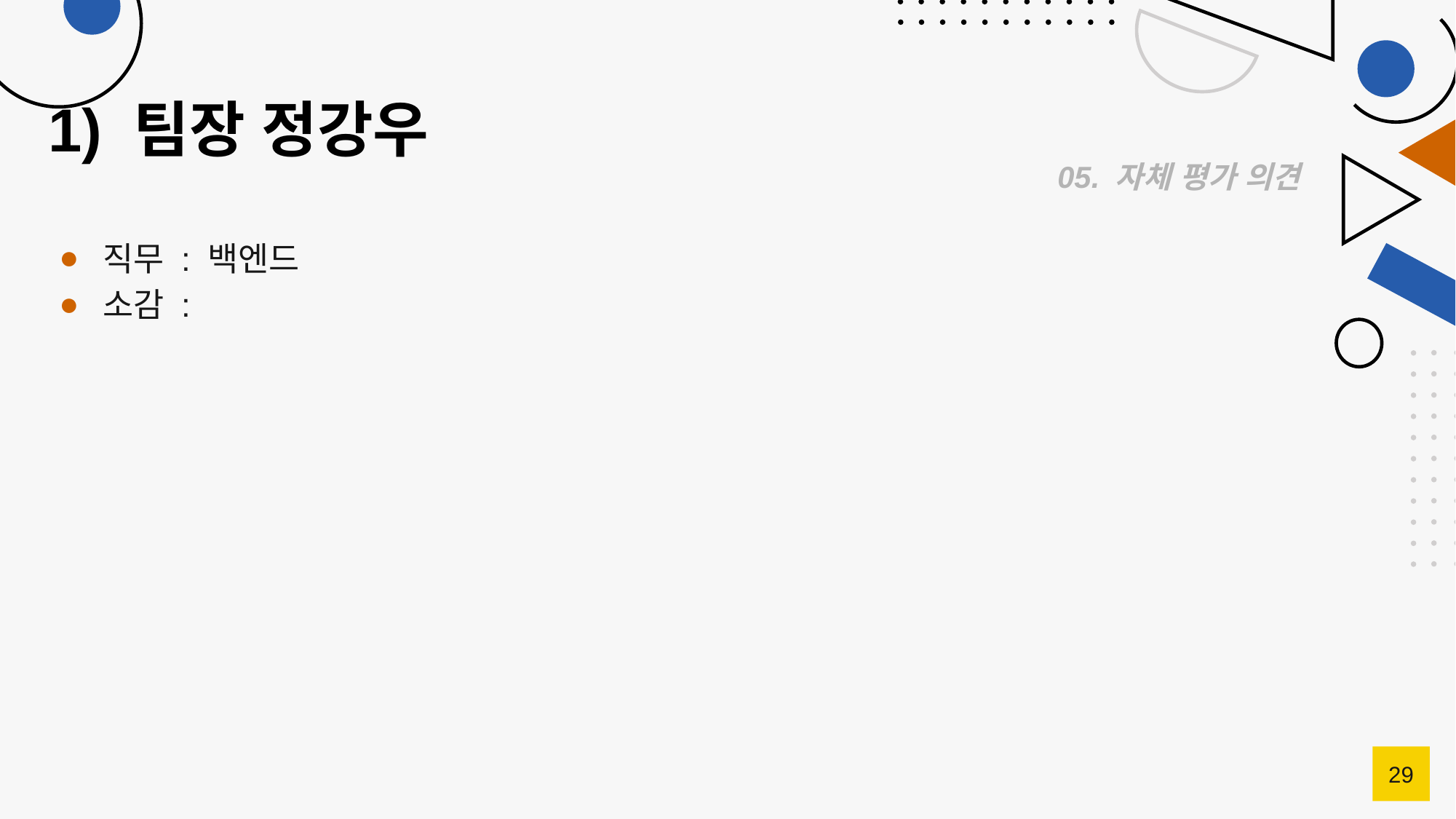

# 1) 팀장 정강우
05. 자체 평가 의견
직무 : 백엔드
소감 :
29